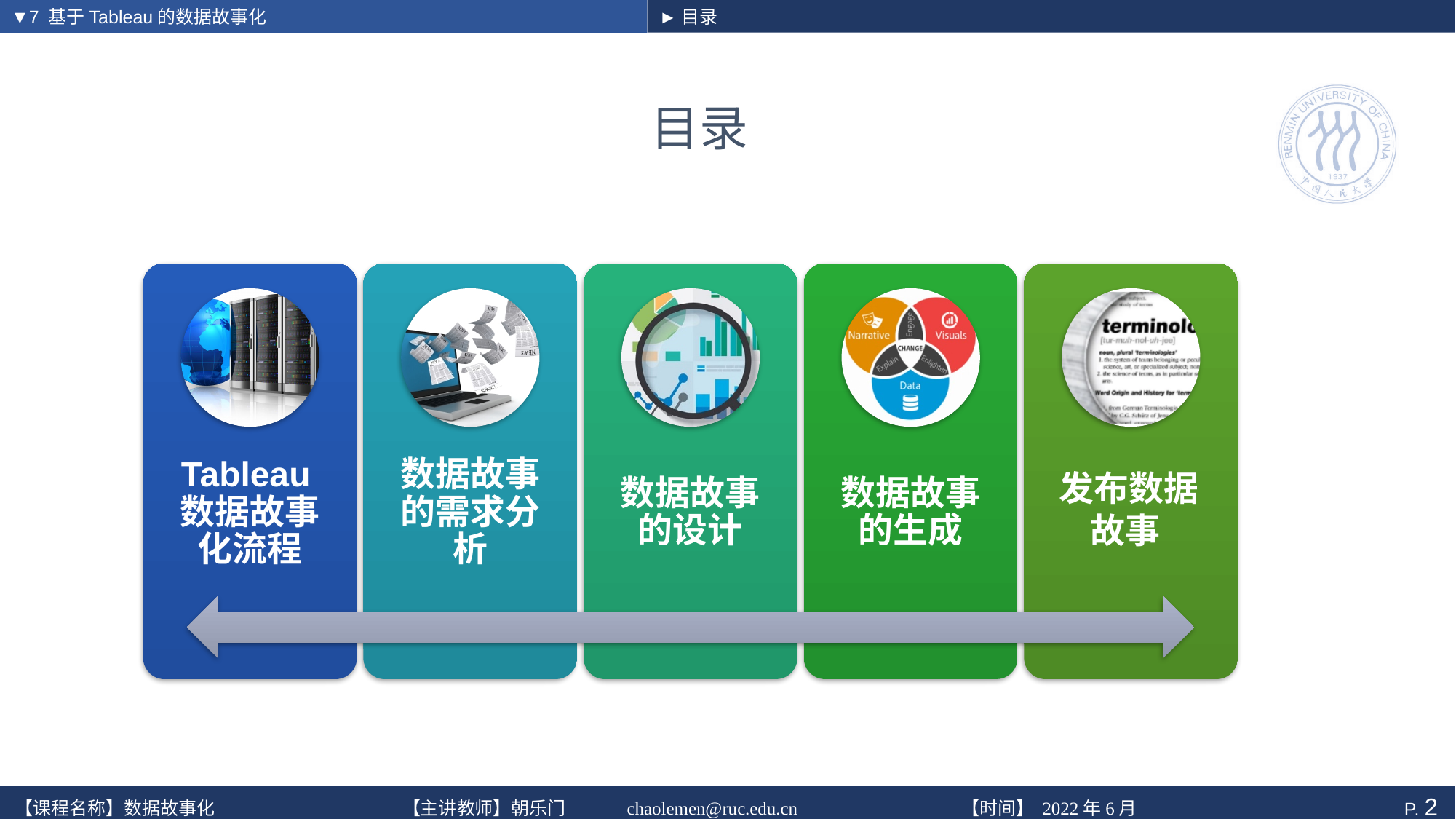

▼7 基于Tableau的数据故事化
►目录
# 目录
Tableau数据故事化流程
数据故事的需求分析
数据故事的设计
数据故事的生成

发布数据故事